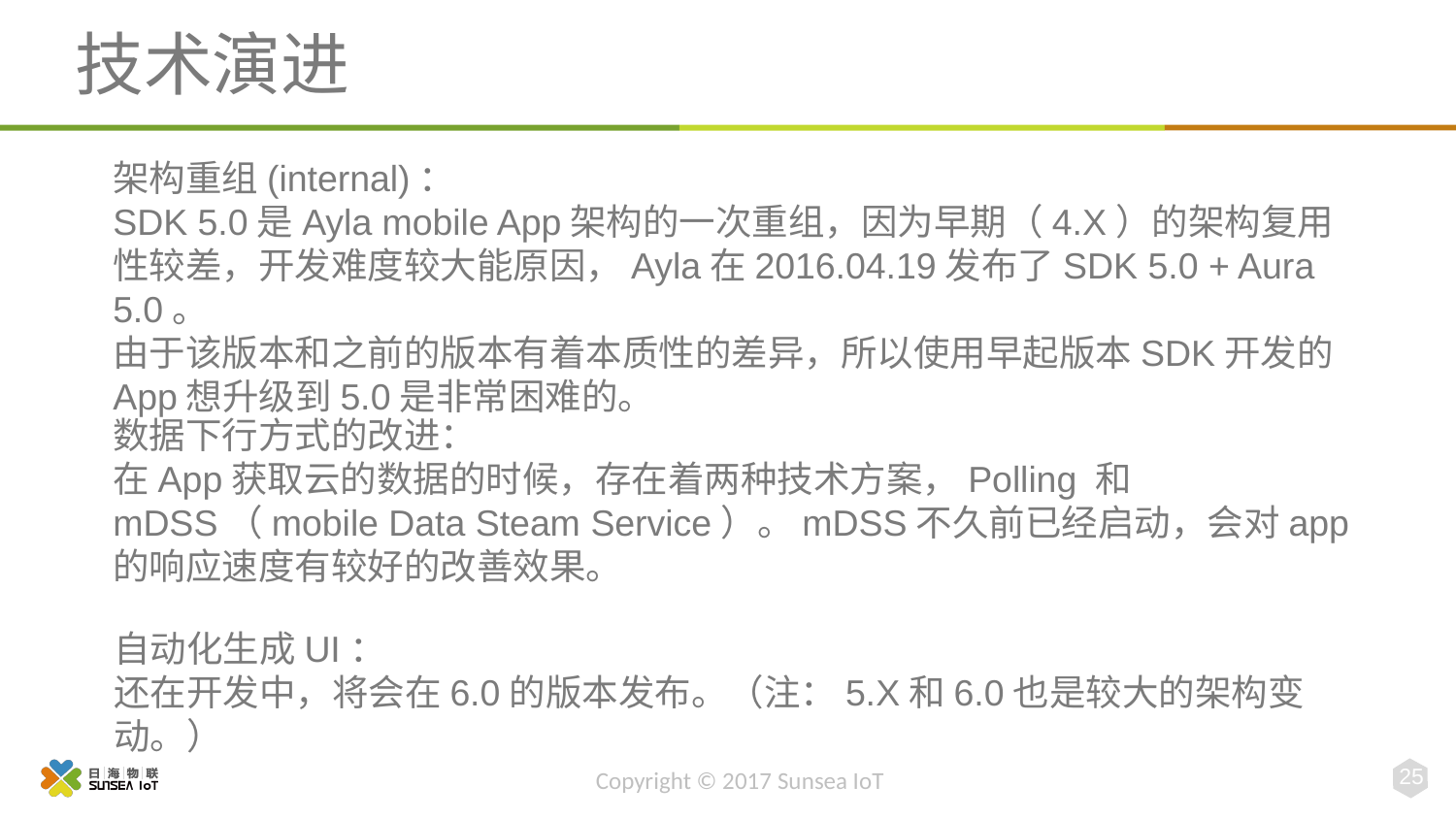

# 技术演进
架构重组(internal)：
SDK 5.0是Ayla mobile App架构的一次重组，因为早期（4.X）的架构复用性较差，开发难度较大能原因，Ayla在2016.04.19发布了SDK 5.0 + Aura 5.0。
由于该版本和之前的版本有着本质性的差异，所以使用早起版本SDK开发的App想升级到5.0是非常困难的。

数据下行方式的改进：
在App获取云的数据的时候，存在着两种技术方案，Polling 和 mDSS（mobile Data Steam Service）。mDSS不久前已经启动，会对app的响应速度有较好的改善效果。
自动化生成UI：
还在开发中，将会在6.0的版本发布。（注：5.X和6.0也是较大的架构变动。）
25
Copyright © 2017 Sunsea IoT